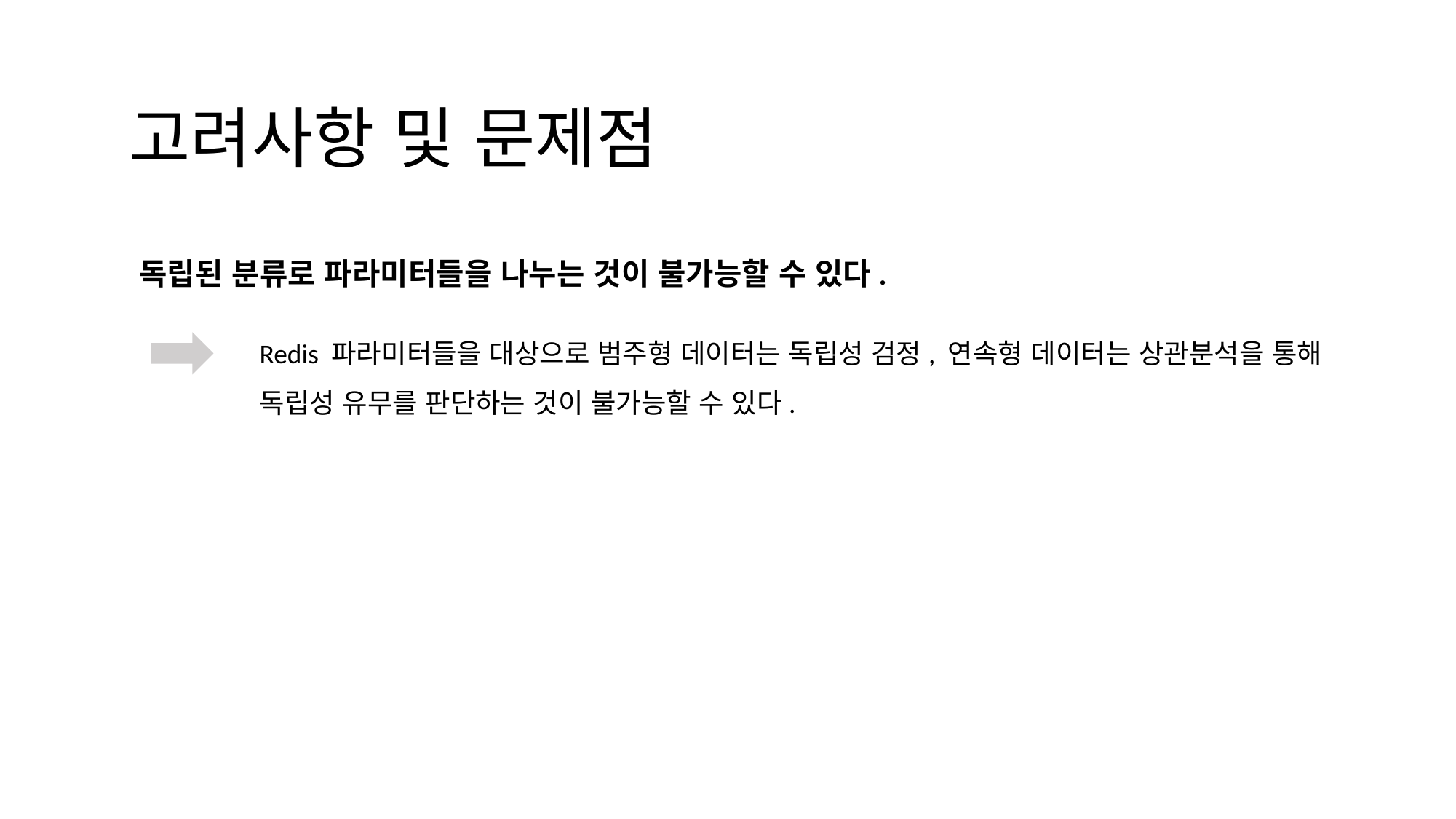

#
고려사항 및 문제점
독립된 분류로 파라미터들을 나누는 것이 불가능할 수 있다.
Redis 파라미터들을 대상으로 범주형 데이터는 독립성 검정, 연속형 데이터는 상관분석을 통해 독립성 유무를 판단하는 것이 불가능할 수 있다.